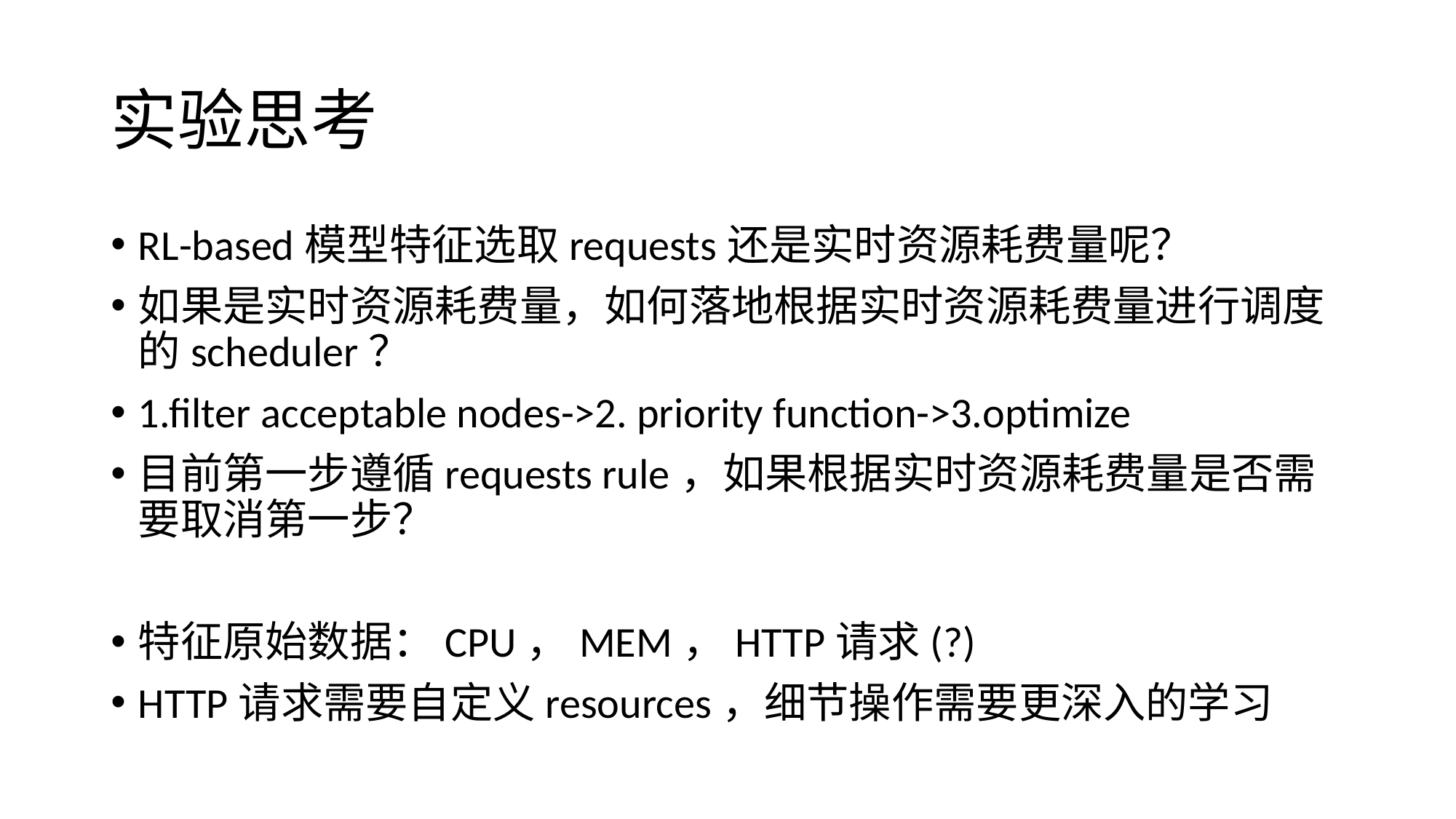

# 实验思考
RL-based模型特征选取requests还是实时资源耗费量呢？
如果是实时资源耗费量，如何落地根据实时资源耗费量进行调度的scheduler？
1.filter acceptable nodes->2. priority function->3.optimize
目前第一步遵循requests rule，如果根据实时资源耗费量是否需要取消第一步？

特征原始数据：CPU，MEM，HTTP请求(?)
HTTP请求需要自定义resources，细节操作需要更深入的学习